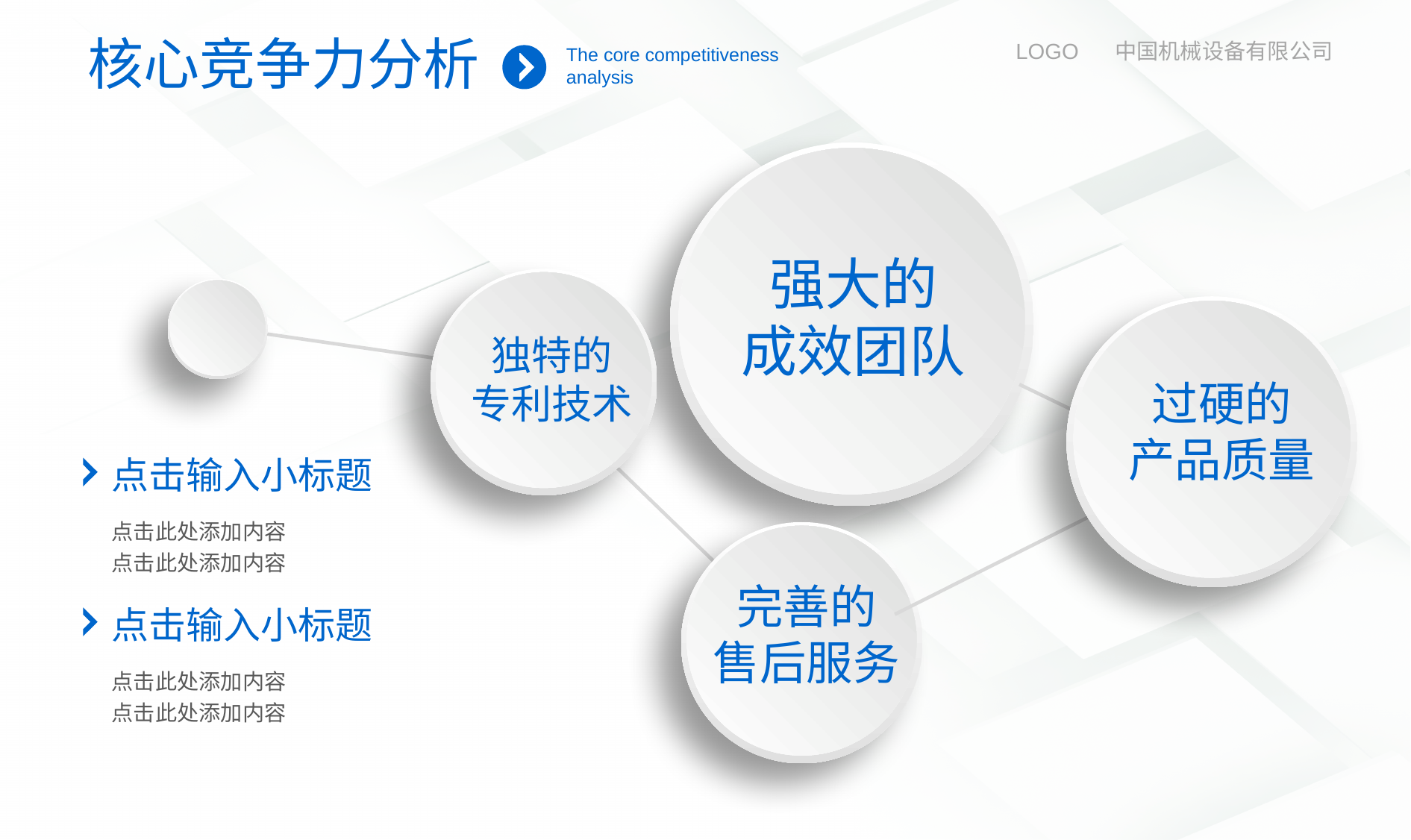

核心竞争力分析
The core competitiveness analysis

LOGO     中国机械设备有限公司

强大的
成效团队

独特的
专利技术
过硬的
产品质量
点击输入小标题

点击此处添加内容
点击此处添加内容

完善的
售后服务
点击输入小标题

点击此处添加内容
点击此处添加内容